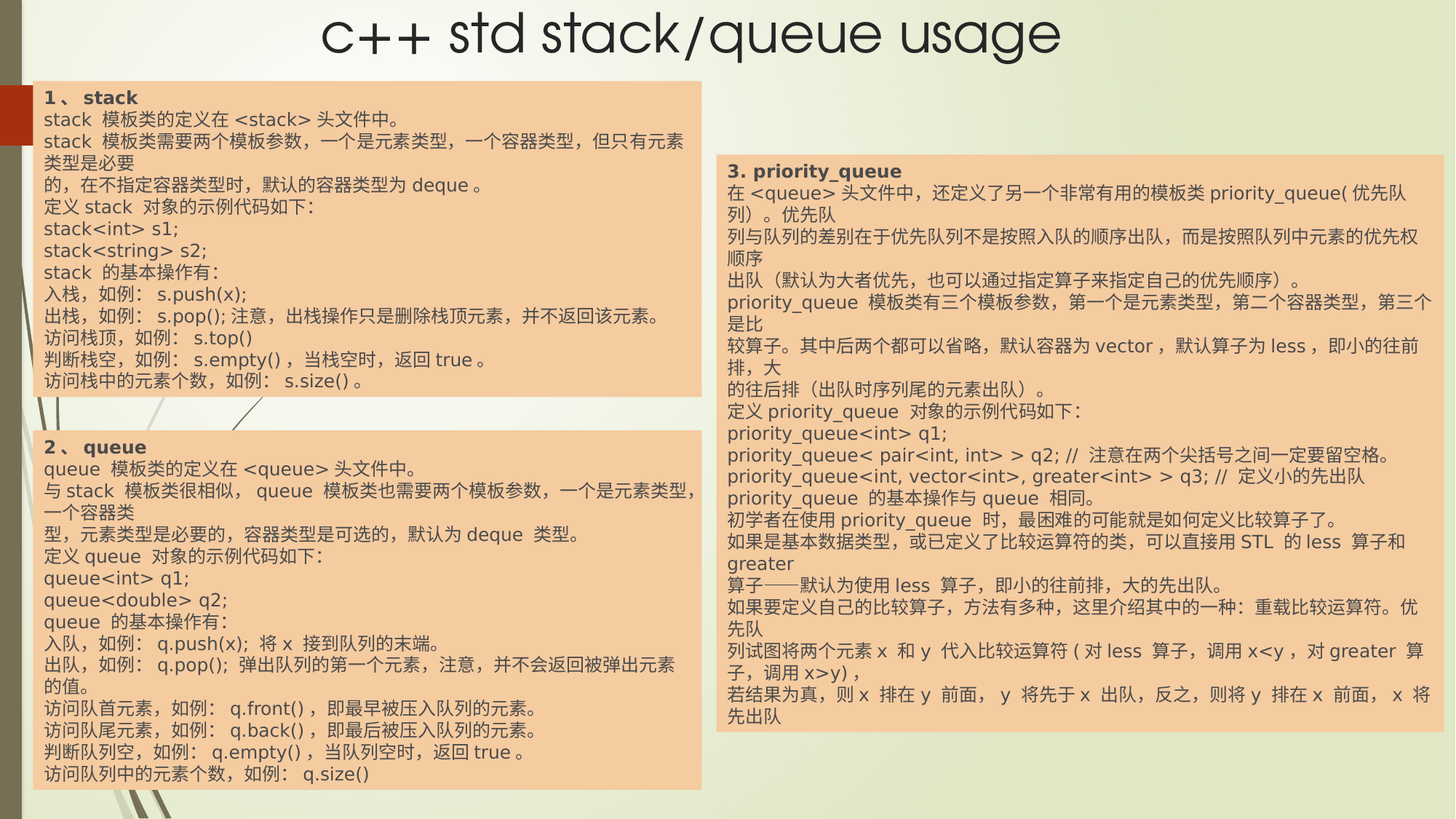

# c++ std stack/queue usage
1、stack
stack 模板类的定义在<stack>头文件中。
stack 模板类需要两个模板参数，一个是元素类型，一个容器类型，但只有元素类型是必要
的，在不指定容器类型时，默认的容器类型为deque。
定义stack 对象的示例代码如下：
stack<int> s1;
stack<string> s2;
stack 的基本操作有：
入栈，如例：s.push(x);
出栈，如例：s.pop();注意，出栈操作只是删除栈顶元素，并不返回该元素。
访问栈顶，如例：s.top()
判断栈空，如例：s.empty()，当栈空时，返回true。
访问栈中的元素个数，如例：s.size()。
3. priority_queue
在<queue>头文件中，还定义了另一个非常有用的模板类priority_queue(优先队列）。优先队
列与队列的差别在于优先队列不是按照入队的顺序出队，而是按照队列中元素的优先权顺序
出队（默认为大者优先，也可以通过指定算子来指定自己的优先顺序）。
priority_queue 模板类有三个模板参数，第一个是元素类型，第二个容器类型，第三个是比
较算子。其中后两个都可以省略，默认容器为vector，默认算子为less，即小的往前排，大
的往后排（出队时序列尾的元素出队）。
定义priority_queue 对象的示例代码如下：
priority_queue<int> q1;
priority_queue< pair<int, int> > q2; // 注意在两个尖括号之间一定要留空格。
priority_queue<int, vector<int>, greater<int> > q3; // 定义小的先出队
priority_queue 的基本操作与queue 相同。
初学者在使用priority_queue 时，最困难的可能就是如何定义比较算子了。
如果是基本数据类型，或已定义了比较运算符的类，可以直接用STL 的less 算子和greater
算子——默认为使用less 算子，即小的往前排，大的先出队。
如果要定义自己的比较算子，方法有多种，这里介绍其中的一种：重载比较运算符。优先队
列试图将两个元素x 和y 代入比较运算符(对less 算子，调用x<y，对greater 算子，调用x>y)，
若结果为真，则x 排在y 前面，y 将先于x 出队，反之，则将y 排在x 前面，x 将先出队
2、queue
queue 模板类的定义在<queue>头文件中。
与stack 模板类很相似，queue 模板类也需要两个模板参数，一个是元素类型，一个容器类
型，元素类型是必要的，容器类型是可选的，默认为deque 类型。
定义queue 对象的示例代码如下：
queue<int> q1;
queue<double> q2;
queue 的基本操作有：
入队，如例：q.push(x); 将x 接到队列的末端。
出队，如例：q.pop(); 弹出队列的第一个元素，注意，并不会返回被弹出元素的值。
访问队首元素，如例：q.front()，即最早被压入队列的元素。
访问队尾元素，如例：q.back()，即最后被压入队列的元素。
判断队列空，如例：q.empty()，当队列空时，返回true。
访问队列中的元素个数，如例：q.size()